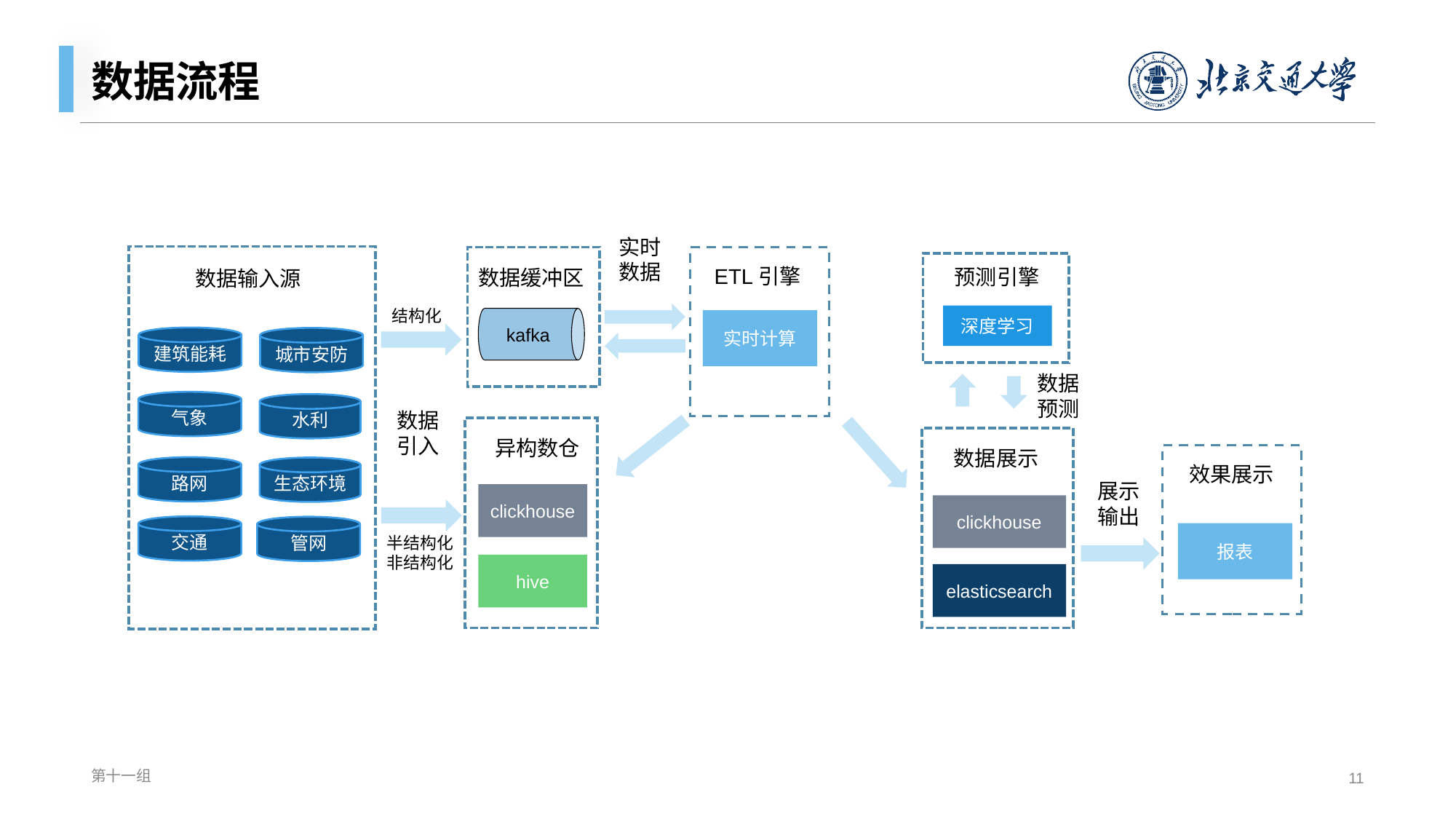

# 数据流程
实时
数据

数据输入源
建筑能耗
城市安防
气象
水利
路网
生态环境
交通
管网

数据缓冲区
kafka

ETL引擎
实时计算

预测引擎

结构化
深度学习

数据
预测

数据
引入

异构数仓
clickhouse
hive

数据展示
clickhouse
elasticsearch

效果展示
报表
展示
输出

半结构化
非结构化
第十一组
11